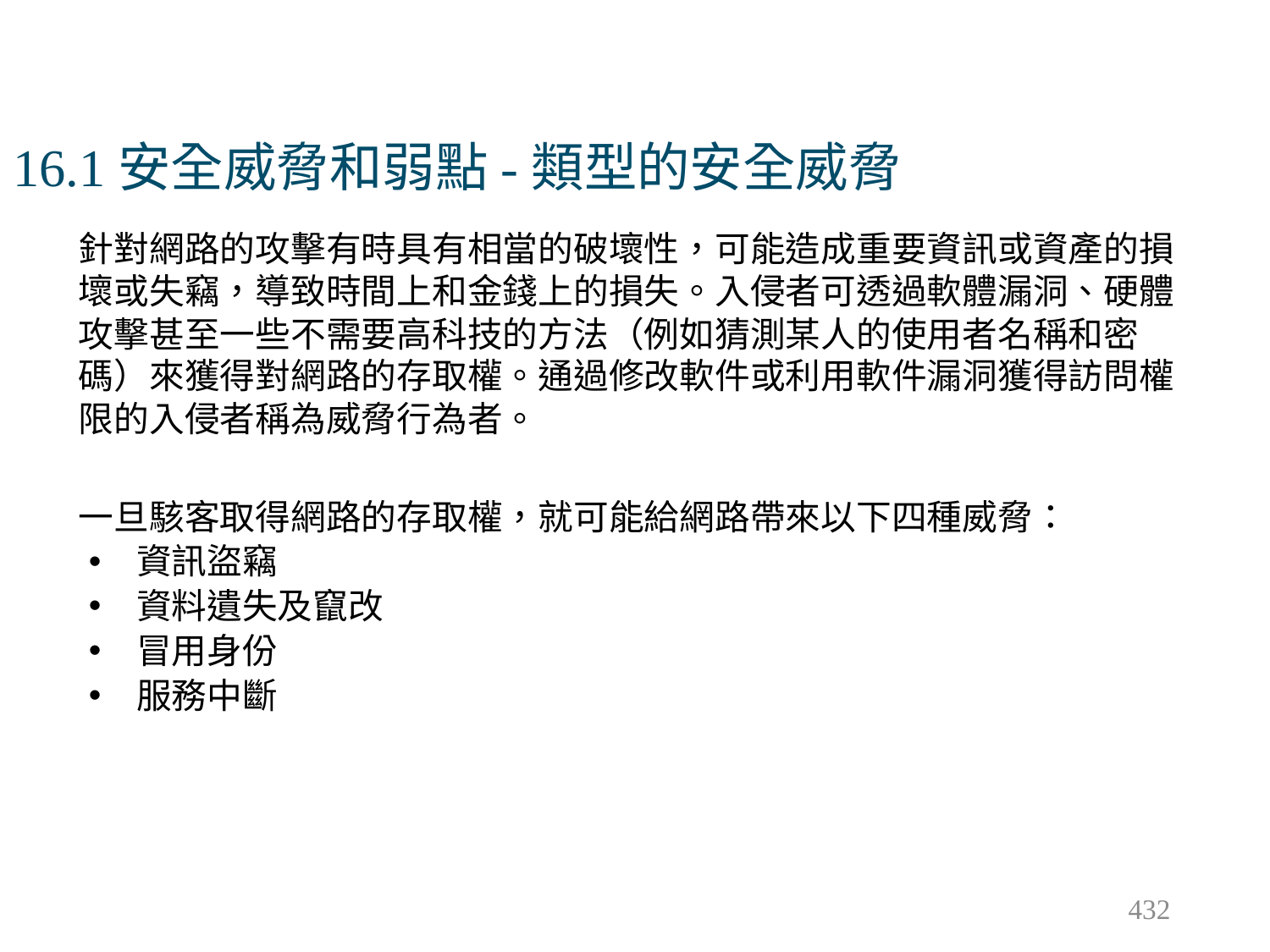

# 16.1安全威脅和弱點-類型的安全威脅
針對網路的攻擊有時具有相當的破壞性，可能造成重要資訊或資產的損壞或失竊，導致時間上和金錢上的損失。入侵者可透過軟體漏洞、硬體攻擊甚至一些不需要高科技的方法（例如猜測某人的使用者名稱和密碼）來獲得對網路的存取權。通過修改軟件或利用軟件漏洞獲得訪問權限的入侵者稱為威脅行為者。

一旦駭客取得網路的存取權，就可能給網路帶來以下四種威脅：
資訊盜竊
資料遺失及竄改
冒用身份
服務中斷
432